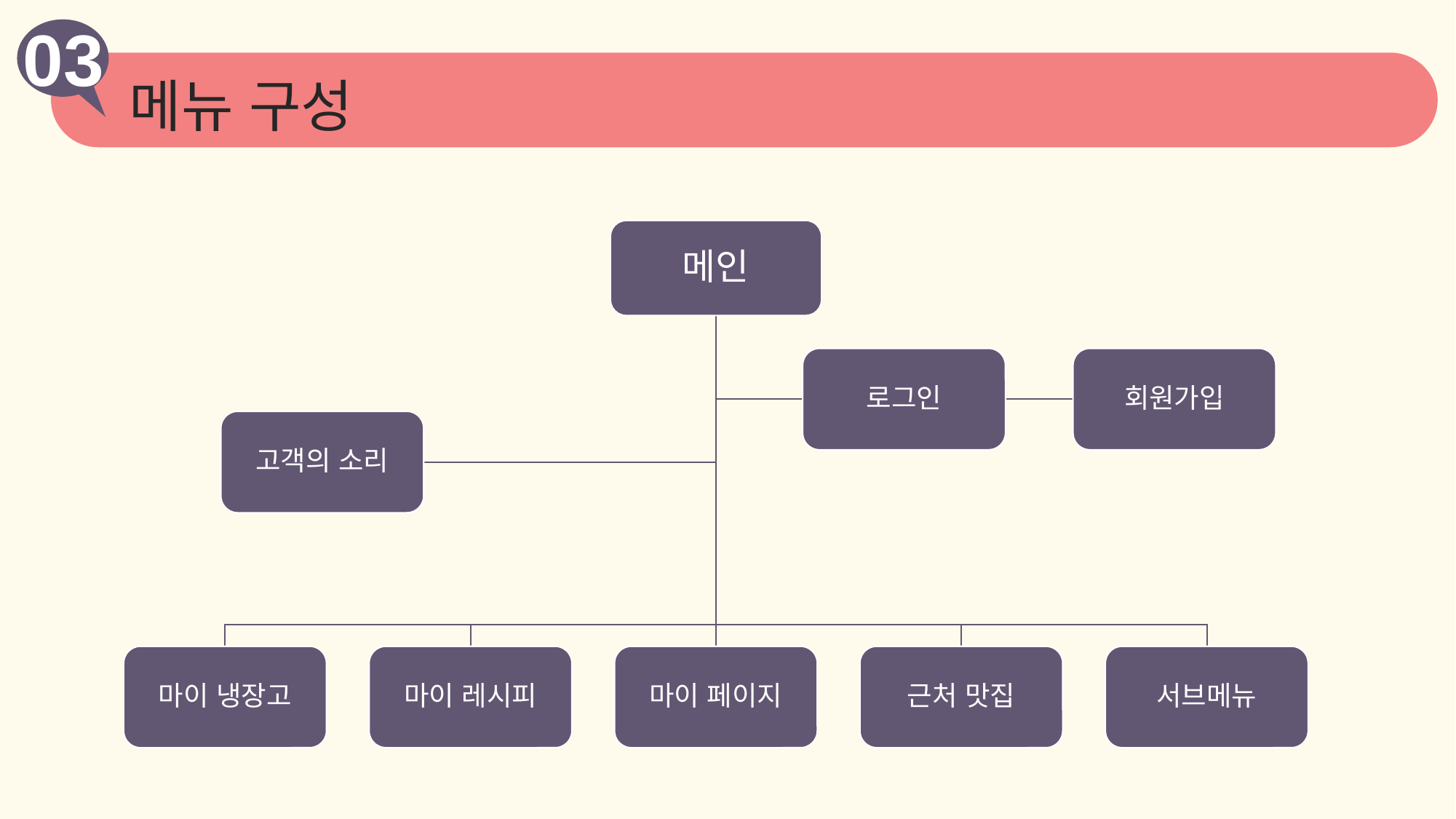

03

설계 주요 기능

메뉴 구성
메인
마이 냉장고
마이 레시피
마이 페이지
근처 맛집
서브메뉴
로그인
회원가입
고객의 소리